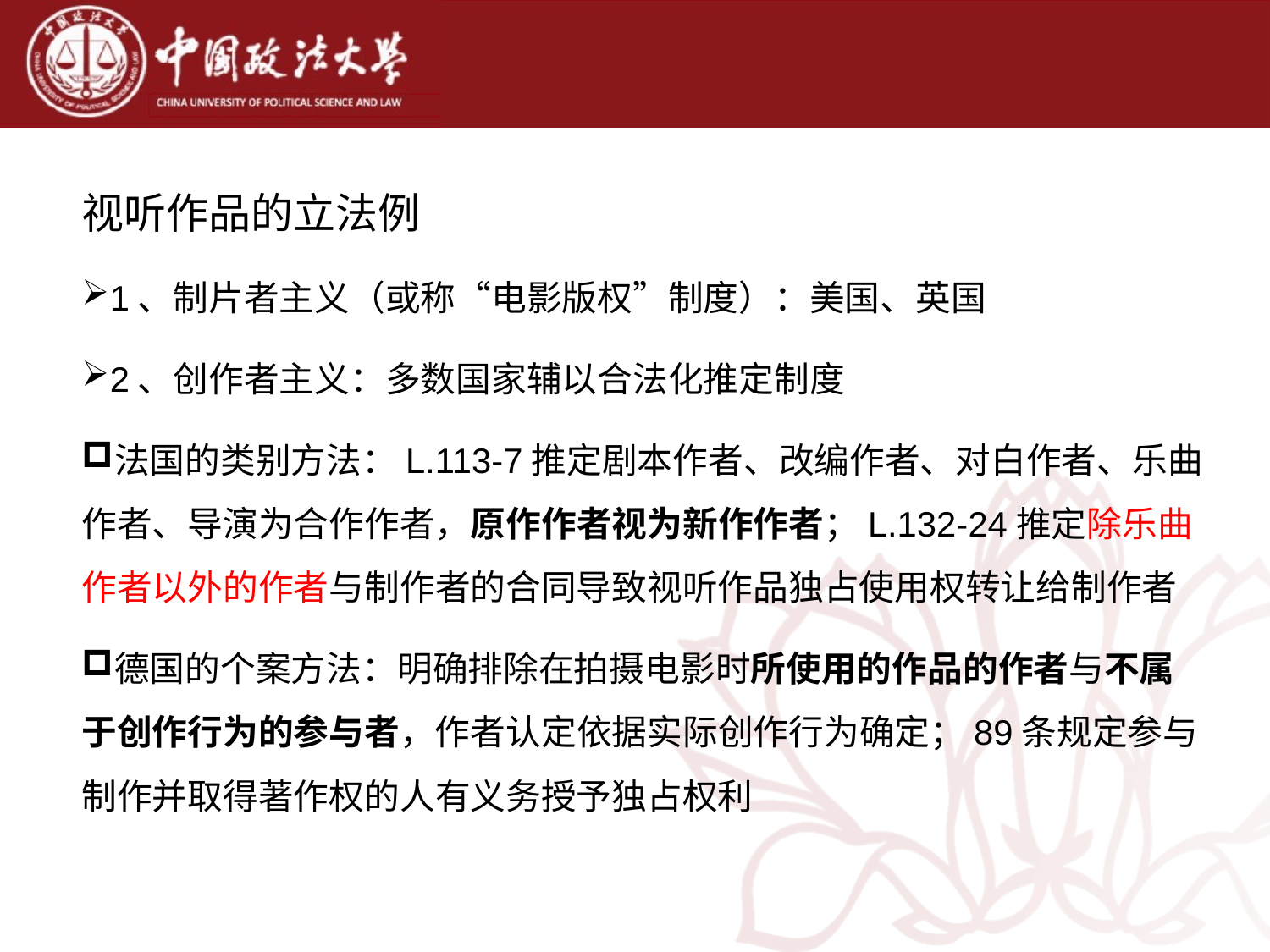

视听作品的立法例
1、制片者主义（或称“电影版权”制度）：美国、英国
2、创作者主义：多数国家辅以合法化推定制度
法国的类别方法：L.113-7推定剧本作者、改编作者、对白作者、乐曲作者、导演为合作作者，原作作者视为新作作者；L.132-24推定除乐曲作者以外的作者与制作者的合同导致视听作品独占使用权转让给制作者
德国的个案方法：明确排除在拍摄电影时所使用的作品的作者与不属于创作行为的参与者，作者认定依据实际创作行为确定；89条规定参与制作并取得著作权的人有义务授予独占权利